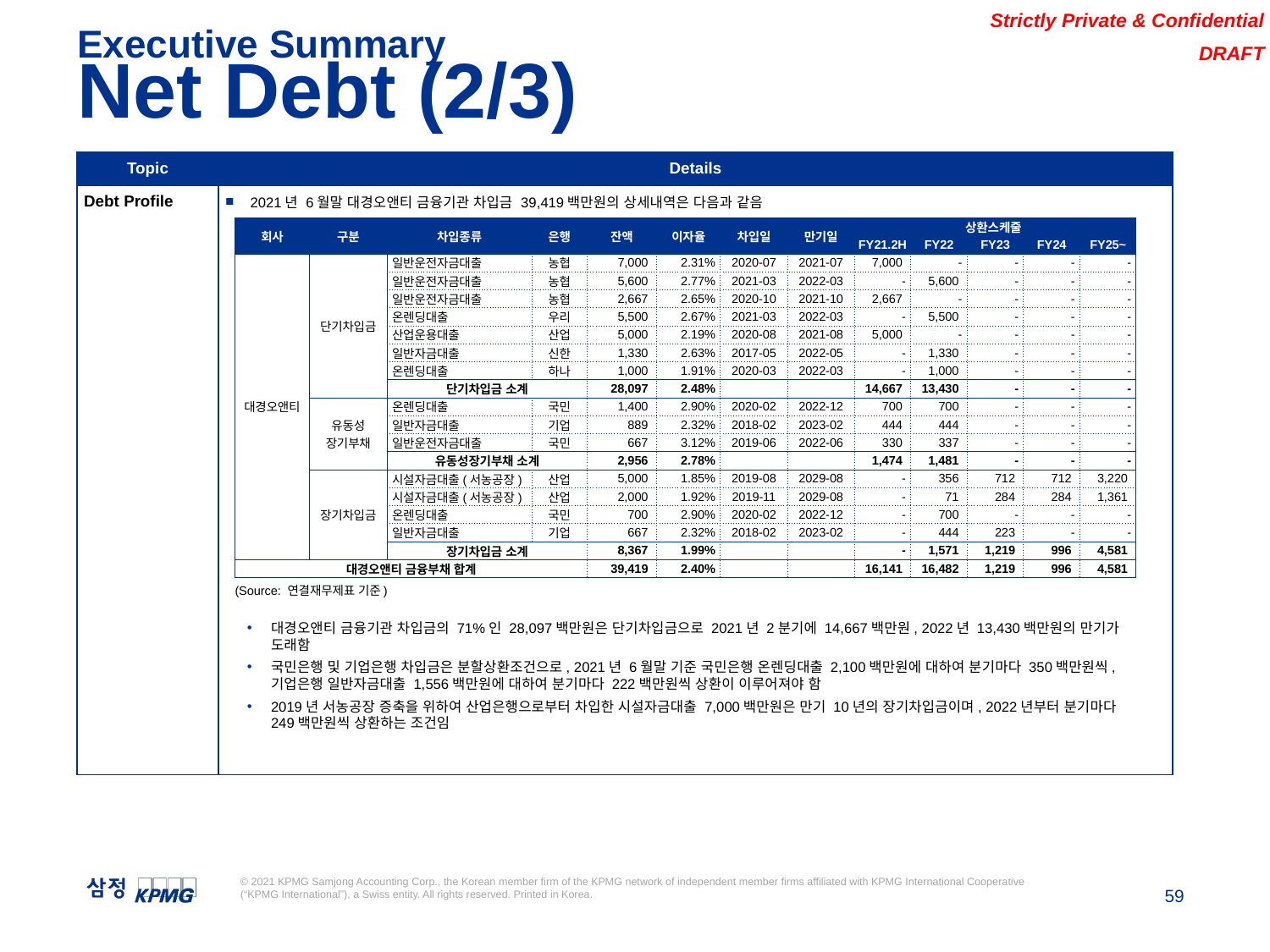

Executive Summary
Net Debt (2/3)
| Topic | Details |
| --- | --- |
| Debt Profile | 2021년 6월말 대경오앤티 금융기관 차입금 39,419백만원의 상세내역은 다음과 같음 |
| 회사 | 구분 | 차입종류 | 은행 | 잔액 | 이자율 | 차입일 | 만기일 | 상환스케줄 |  |  |  |  |
| --- | --- | --- | --- | --- | --- | --- | --- | --- | --- | --- | --- | --- |
|  |  |  |  |  |  |  |  | FY21.2H | FY22 | FY23 | FY24 | FY25~ |
| 대경오앤티 | 단기차입금 | 일반운전자금대출 | 농협 | 7,000 | 2.31% | 2020-07 | 2021-07 | 7,000 | - | - | - | - |
|  |  | 일반운전자금대출 | 농협 | 5,600 | 2.77% | 2021-03 | 2022-03 | - | 5,600 | - | - | - |
|  |  | 일반운전자금대출 | 농협 | 2,667 | 2.65% | 2020-10 | 2021-10 | 2,667 | - | - | - | - |
|  |  | 온렌딩대출 | 우리 | 5,500 | 2.67% | 2021-03 | 2022-03 | - | 5,500 | - | - | - |
|  |  | 산업운용대출 | 산업 | 5,000 | 2.19% | 2020-08 | 2021-08 | 5,000 | - | - | - | - |
|  |  | 일반자금대출 | 신한 | 1,330 | 2.63% | 2017-05 | 2022-05 | - | 1,330 | - | - | - |
|  |  | 온렌딩대출 | 하나 | 1,000 | 1.91% | 2020-03 | 2022-03 | - | 1,000 | - | - | - |
|  |  | 단기차입금 소계 |  | 28,097 | 2.48% |  |  | 14,667 | 13,430 | - | - | - |
|  | 유동성 장기부채 | 온렌딩대출 | 국민 | 1,400 | 2.90% | 2020-02 | 2022-12 | 700 | 700 | - | - | - |
|  |  | 일반자금대출 | 기업 | 889 | 2.32% | 2018-02 | 2023-02 | 444 | 444 | - | - | - |
|  |  | 일반운전자금대출 | 국민 | 667 | 3.12% | 2019-06 | 2022-06 | 330 | 337 | - | - | - |
|  |  | 유동성장기부채 소계 |  | 2,956 | 2.78% |  |  | 1,474 | 1,481 | - | - | - |
|  | 장기차입금 | 시설자금대출(서농공장) | 산업 | 5,000 | 1.85% | 2019-08 | 2029-08 | - | 356 | 712 | 712 | 3,220 |
|  |  | 시설자금대출(서농공장) | 산업 | 2,000 | 1.92% | 2019-11 | 2029-08 | - | 71 | 284 | 284 | 1,361 |
|  |  | 온렌딩대출 | 국민 | 700 | 2.90% | 2020-02 | 2022-12 | - | 700 | - | - | - |
|  |  | 일반자금대출 | 기업 | 667 | 2.32% | 2018-02 | 2023-02 | - | 444 | 223 | - | - |
|  |  | 장기차입금 소계 |  | 8,367 | 1.99% |  |  | - | 1,571 | 1,219 | 996 | 4,581 |
| 대경오앤티 금융부채 합계 |  |  |  | 39,419 | 2.40% |  |  | 16,141 | 16,482 | 1,219 | 996 | 4,581 |
(Source: 연결재무제표 기준)
대경오앤티 금융기관 차입금의 71%인 28,097백만원은 단기차입금으로 2021년 2분기에 14,667백만원, 2022년 13,430백만원의 만기가 도래함
국민은행 및 기업은행 차입금은 분할상환조건으로, 2021년 6월말 기준 국민은행 온렌딩대출 2,100백만원에 대하여 분기마다 350백만원씩, 기업은행 일반자금대출 1,556백만원에 대하여 분기마다 222백만원씩 상환이 이루어져야 함
2019년 서농공장 증축을 위하여 산업은행으로부터 차입한 시설자금대출 7,000백만원은 만기 10년의 장기차입금이며, 2022년부터 분기마다 249백만원씩 상환하는 조건임